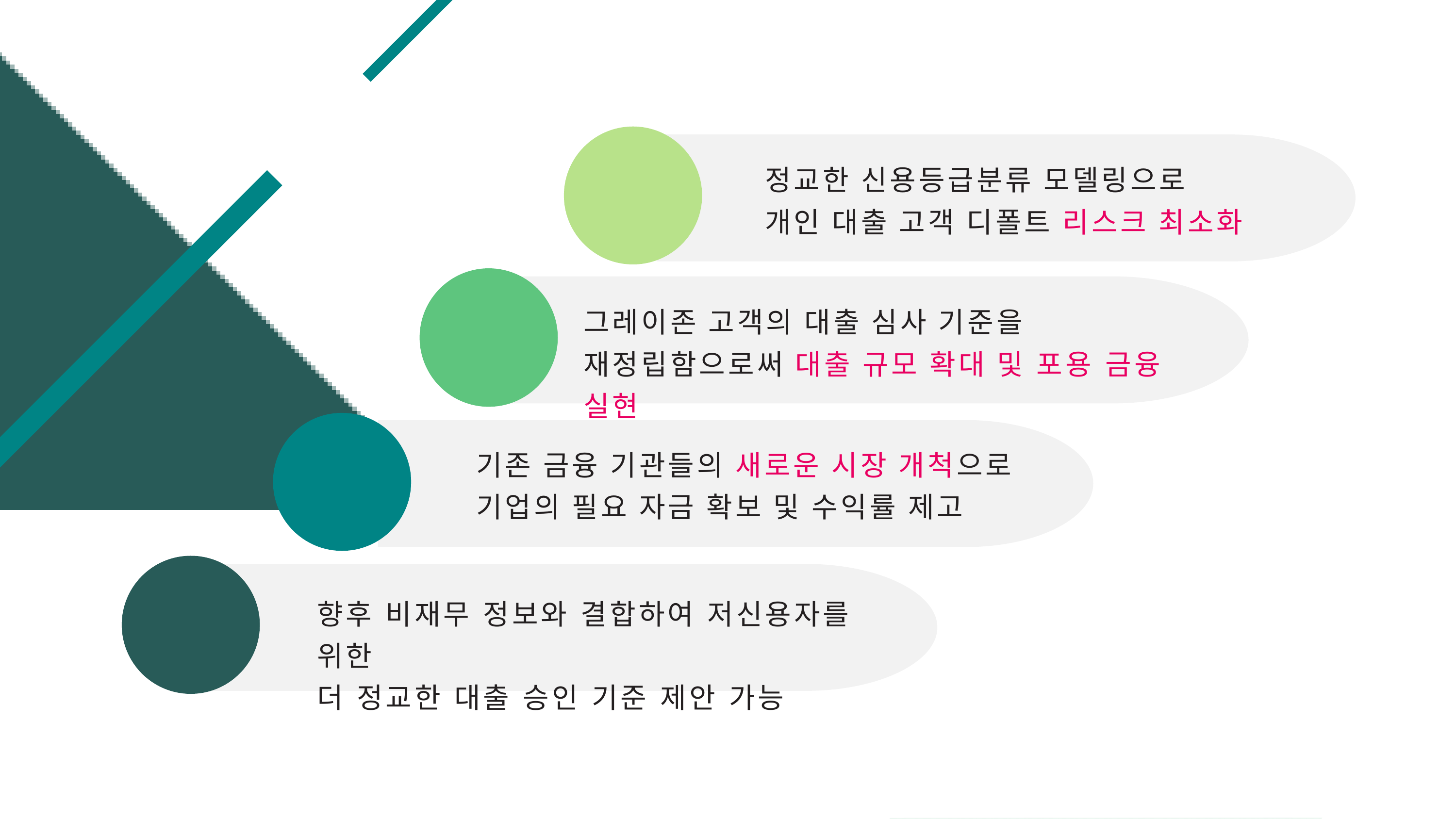

5.2 기대효과

정교한 신용등급분류 모델링으로
개인 대출 고객 디폴트 리스크 최소화

그레이존 고객의 대출 심사 기준을
재정립함으로써 대출 규모 확대 및 포용 금융 실현

기존 금융 기관들의 새로운 시장 개척으로
기업의 필요 자금 확보 및 수익률 제고

향후 비재무 정보와 결합하여 저신용자를 위한
더 정교한 대출 승인 기준 제안 가능